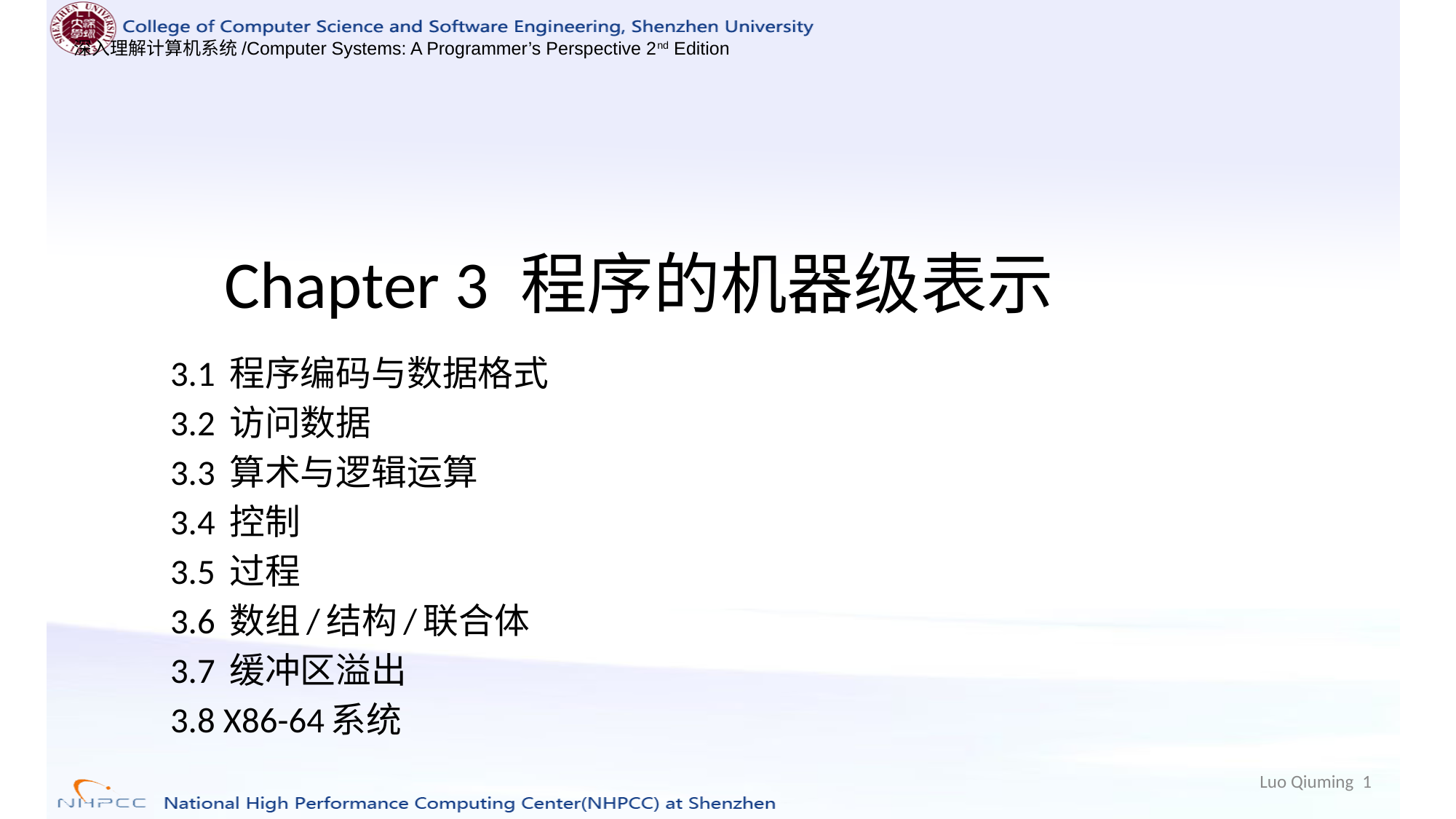

Chapter 3 程序的机器级表示
3.1 程序编码与数据格式
3.2 访问数据
3.3 算术与逻辑运算
3.4 控制
3.5 过程
3.6 数组/结构/联合体
3.7 缓冲区溢出
3.8 X86-64系统
Luo Qiuming  1